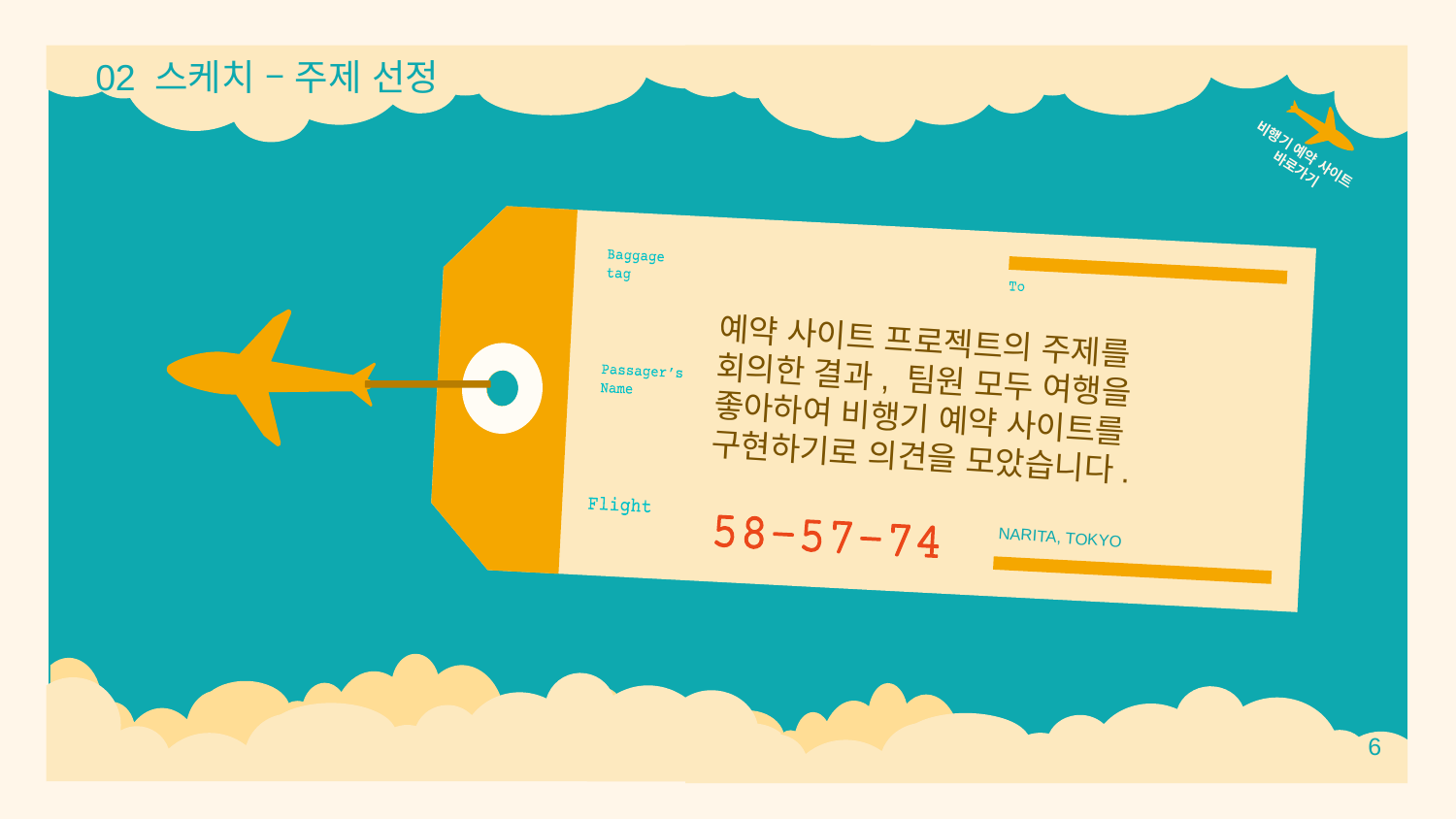

02 스케치 – 주제 선정

비행기 예약 사이트
바로가기

예약 사이트 프로젝트의 주제를
회의한 결과, 팀원 모두 여행을 좋아하여 비행기 예약 사이트를 구현하기로 의견을 모았습니다.

NARITA, TOKYO

6